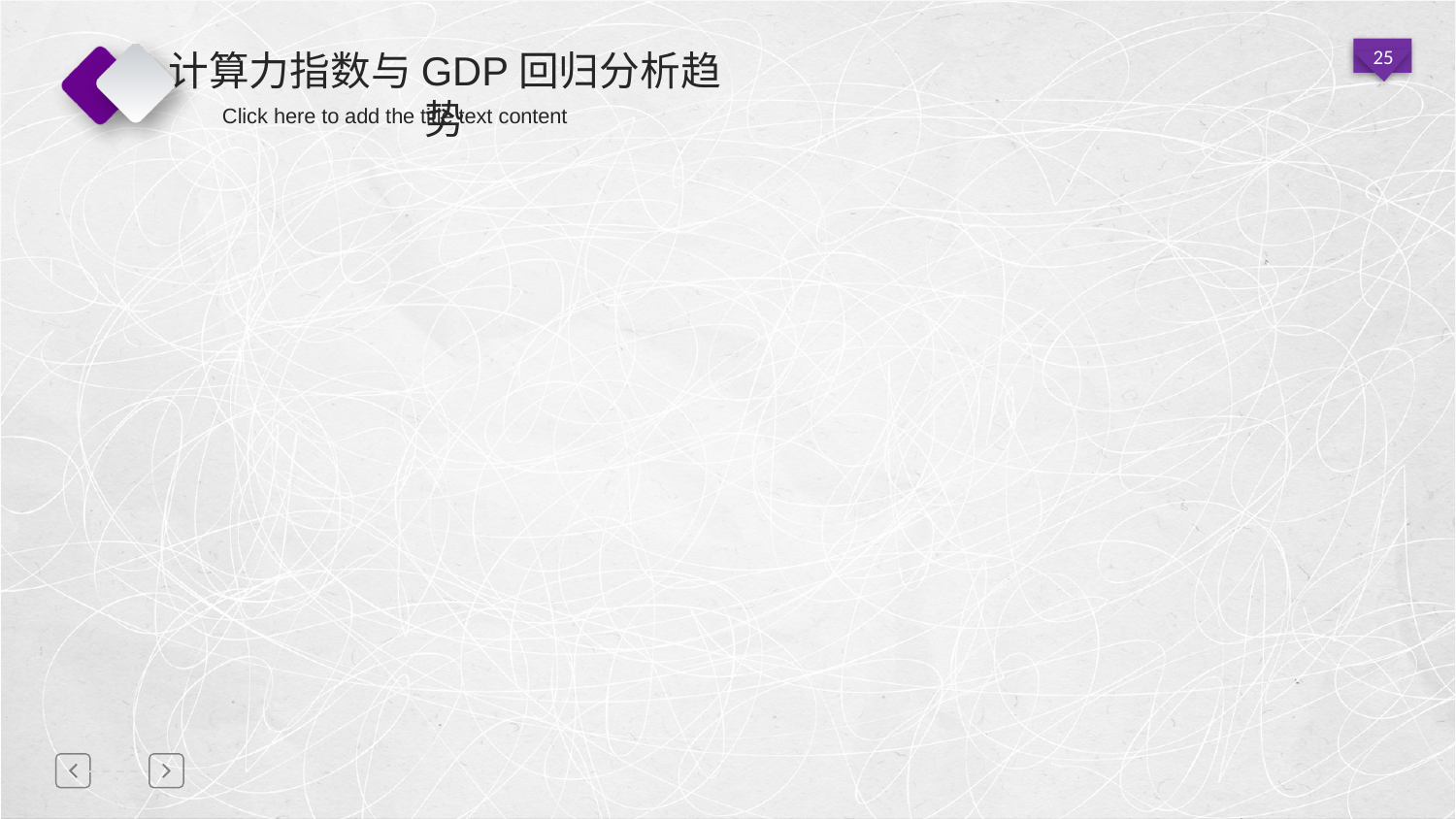

# 计算力指数与GDP回归分析趋势

### Chart: 行业计算力水平评估

| Category |
|---|